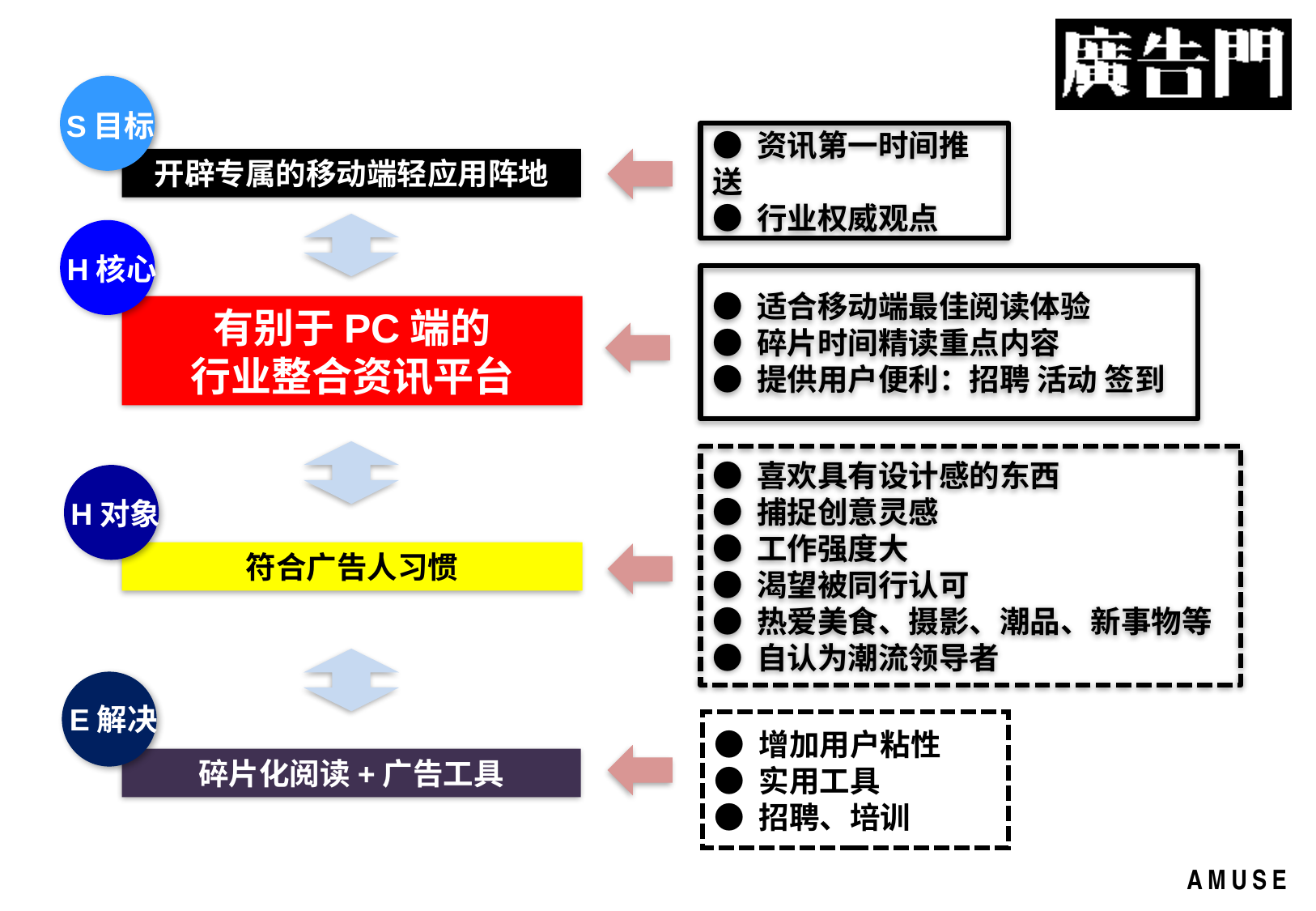

S目标
● 资讯第一时间推送
● 行业权威观点

开辟专属的移动端轻应用阵地

H核心
● 适合移动端最佳阅读体验
● 碎片时间精读重点内容
● 提供用户便利：招聘 活动 签到
有别于PC端的
行业整合资讯平台

● 喜欢具有设计感的东西
● 捕捉创意灵感
● 工作强度大
● 渴望被同行认可
● 热爱美食、摄影、潮品、新事物等
● 自认为潮流领导者

H对象
符合广告人习惯

E解决
● 增加用户粘性
● 实用工具
● 招聘、培训

碎片化阅读+广告工具